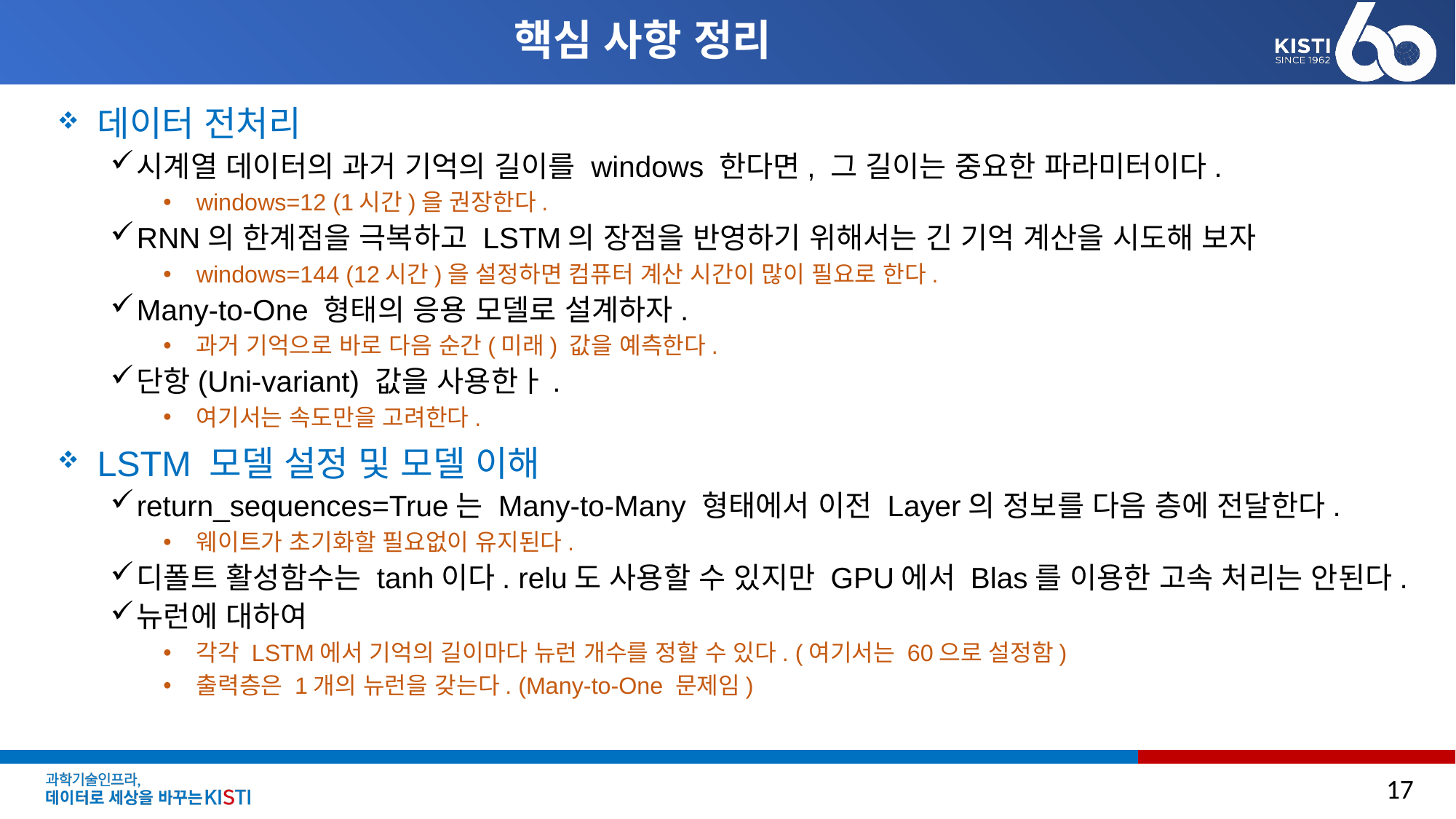

# 핵심 사항 정리
데이터 전처리
시계열 데이터의 과거 기억의 길이를 windows 한다면, 그 길이는 중요한 파라미터이다.
windows=12 (1시간)을 권장한다.
RNN의 한계점을 극복하고 LSTM의 장점을 반영하기 위해서는 긴 기억 계산을 시도해 보자
windows=144 (12시간)을 설정하면 컴퓨터 계산 시간이 많이 필요로 한다.
Many-to-One 형태의 응용 모델로 설계하자.
과거 기억으로 바로 다음 순간(미래) 값을 예측한다.
단항(Uni-variant) 값을 사용한ㅏ.
여기서는 속도만을 고려한다.
LSTM 모델 설정 및 모델 이해
return_sequences=True는 Many-to-Many 형태에서 이전 Layer의 정보를 다음 층에 전달한다.
웨이트가 초기화할 필요없이 유지된다.
디폴트 활성함수는 tanh이다. relu도 사용할 수 있지만 GPU에서 Blas를 이용한 고속 처리는 안된다.
뉴런에 대하여
각각 LSTM에서 기억의 길이마다 뉴런 개수를 정할 수 있다. (여기서는 60으로 설정함)
출력층은 1개의 뉴런을 갖는다. (Many-to-One 문제임)
17